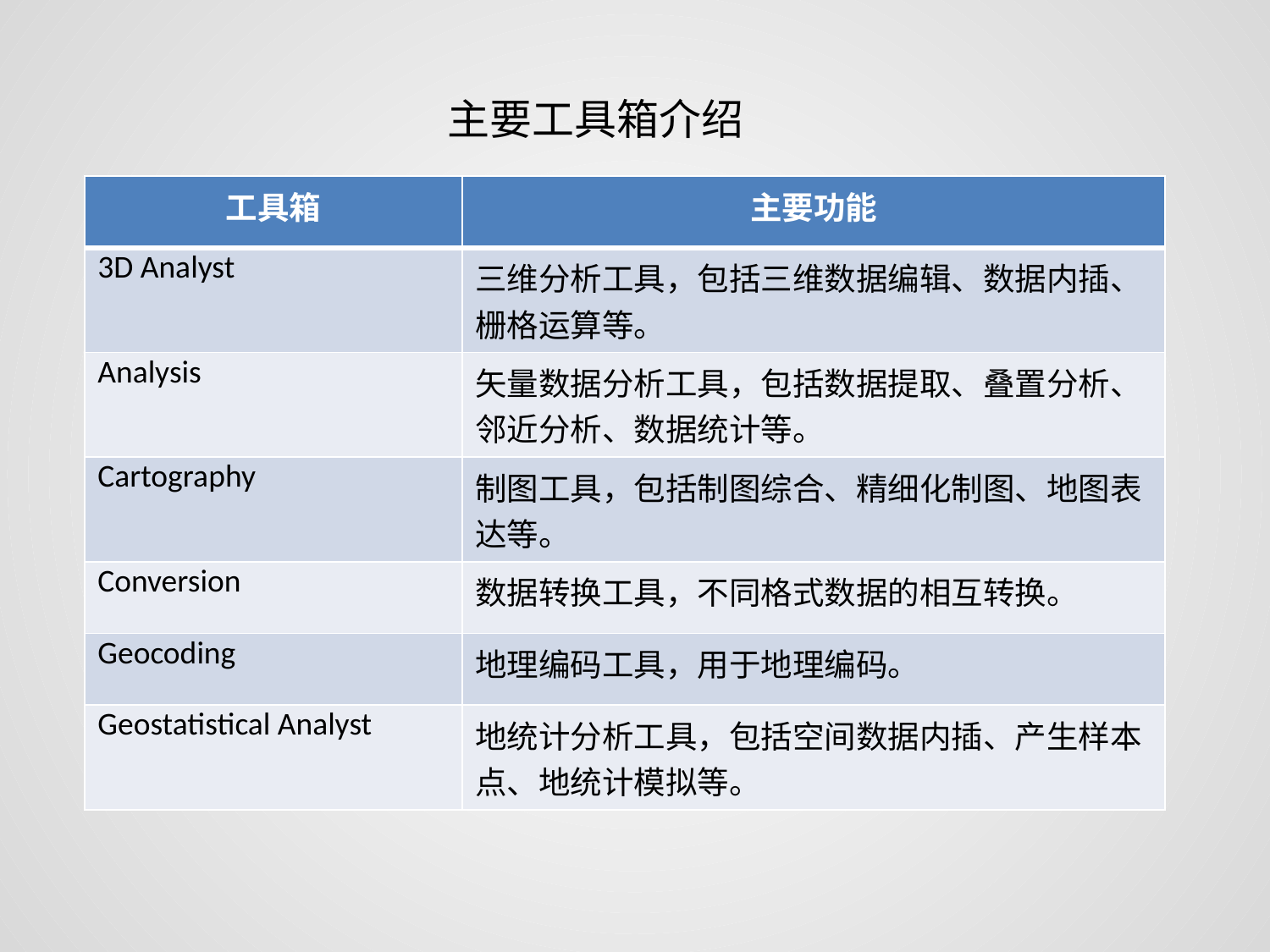

主要工具箱介绍
| 工具箱 | 主要功能 |
| --- | --- |
| 3D Analyst | 三维分析工具，包括三维数据编辑、数据内插、栅格运算等。 |
| Analysis | 矢量数据分析工具，包括数据提取、叠置分析、邻近分析、数据统计等。 |
| Cartography | 制图工具，包括制图综合、精细化制图、地图表达等。 |
| Conversion | 数据转换工具，不同格式数据的相互转换。 |
| Geocoding | 地理编码工具，用于地理编码。 |
| Geostatistical Analyst | 地统计分析工具，包括空间数据内插、产生样本点、地统计模拟等。 |